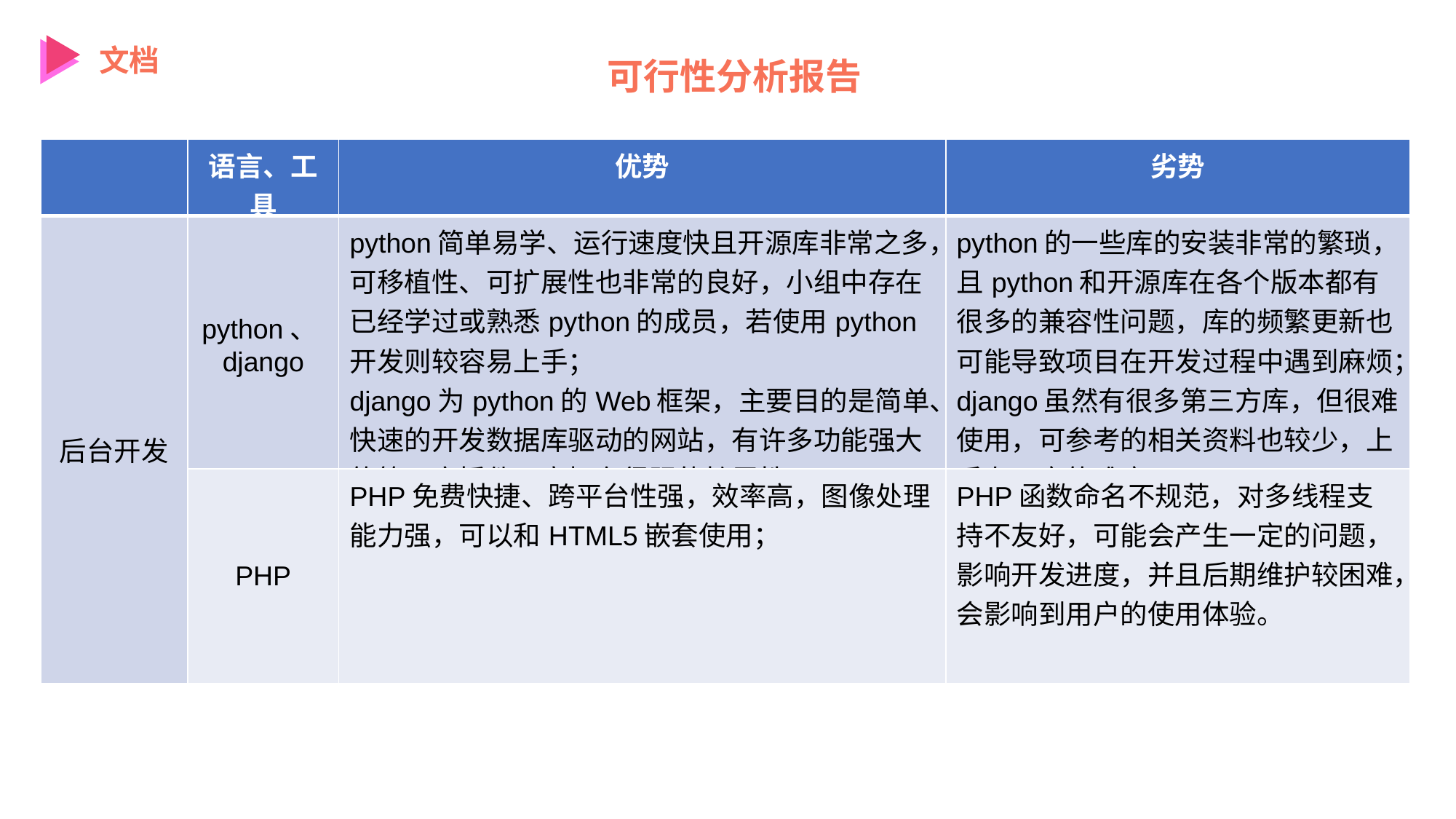

文档
可行性分析报告
|  | 语言、工具 | 优势 | 劣势 |
| --- | --- | --- | --- |
| 后台开发 | python、django | python简单易学、运行速度快且开源库非常之多，可移植性、可扩展性也非常的良好，小组中存在已经学过或熟悉python的成员，若使用python开发则较容易上手； django为python的Web框架，主要目的是简单、快速的开发数据库驱动的网站，有许多功能强大的第三方插件，它拥有很强的扩展性 | python的一些库的安装非常的繁琐，且python和开源库在各个版本都有很多的兼容性问题，库的频繁更新也可能导致项目在开发过程中遇到麻烦； django虽然有很多第三方库，但很难使用，可参考的相关资料也较少，上手有一定的难度。 |
|  | PHP | PHP免费快捷、跨平台性强，效率高，图像处理能力强，可以和HTML5嵌套使用； | PHP函数命名不规范，对多线程支持不友好，可能会产生一定的问题，影响开发进度，并且后期维护较困难，会影响到用户的使用体验。 |